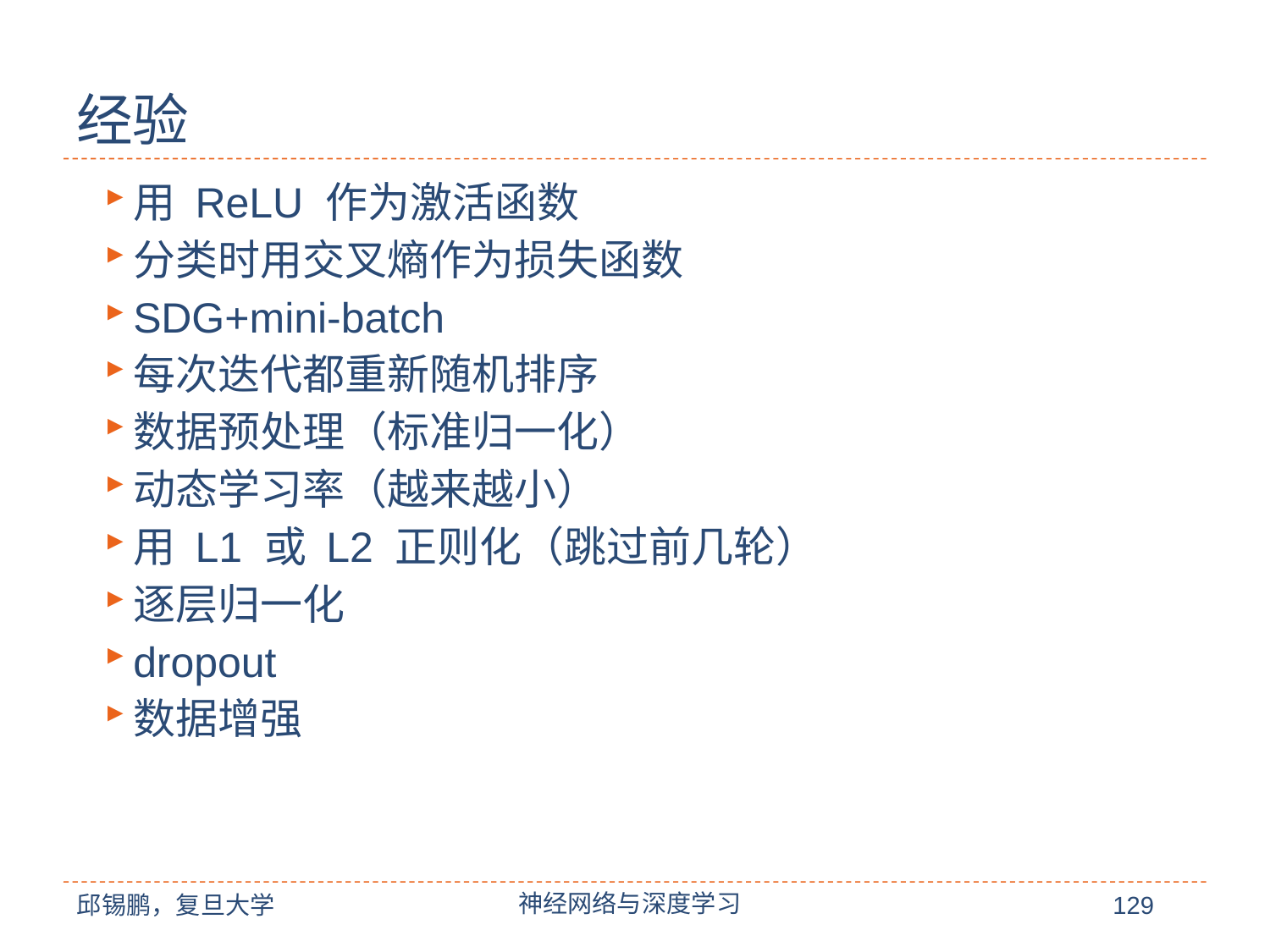

# 经验
用 ReLU 作为激活函数
分类时用交叉熵作为损失函数
SDG+mini-batch
每次迭代都重新随机排序
数据预处理（标准归一化）
动态学习率（越来越小）
用 L1 或 L2 正则化（跳过前几轮）
逐层归一化
dropout
数据增强